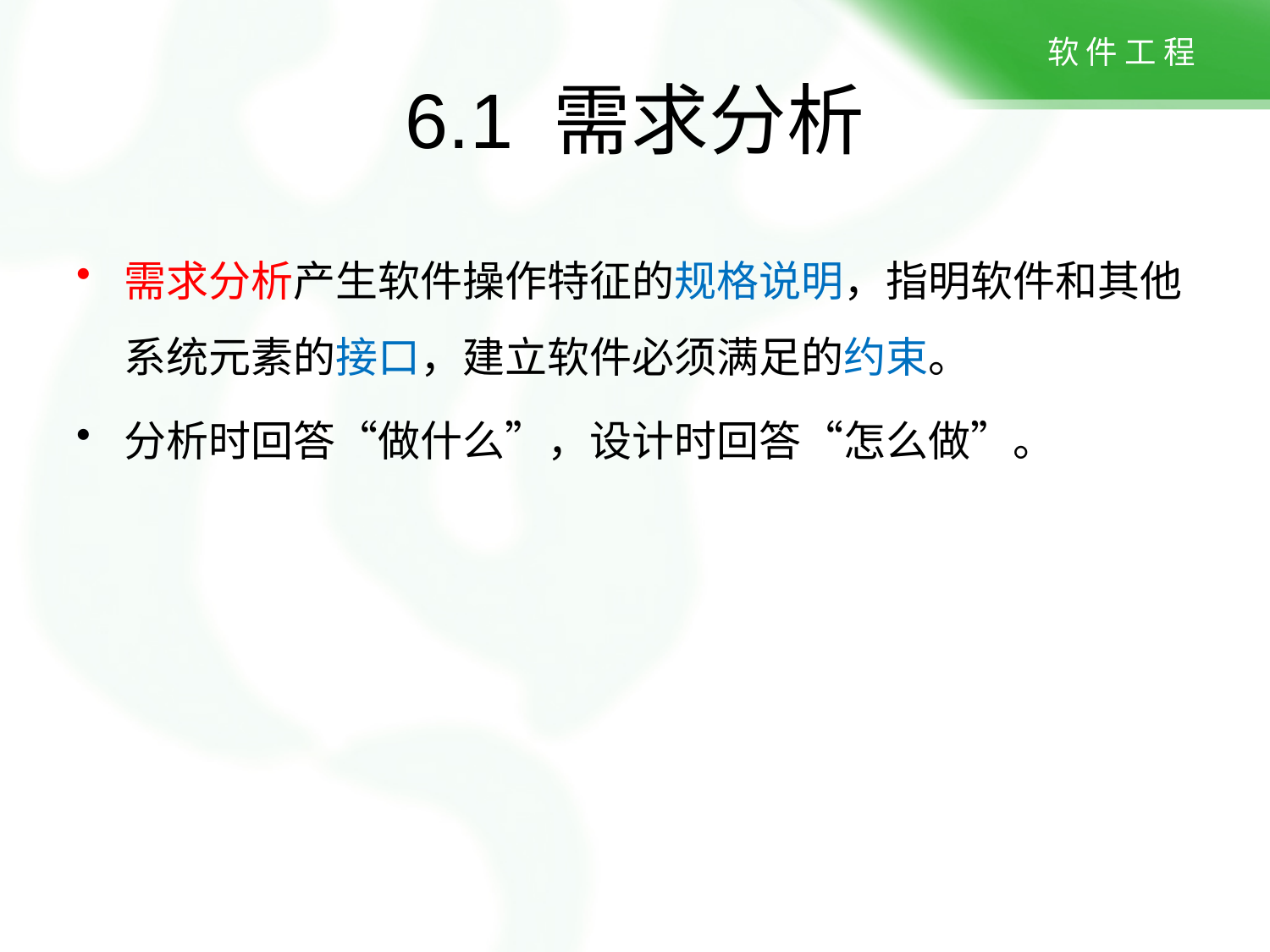

# 6.1 需求分析
需求分析产生软件操作特征的规格说明，指明软件和其他系统元素的接口，建立软件必须满足的约束。
分析时回答“做什么”，设计时回答“怎么做”。